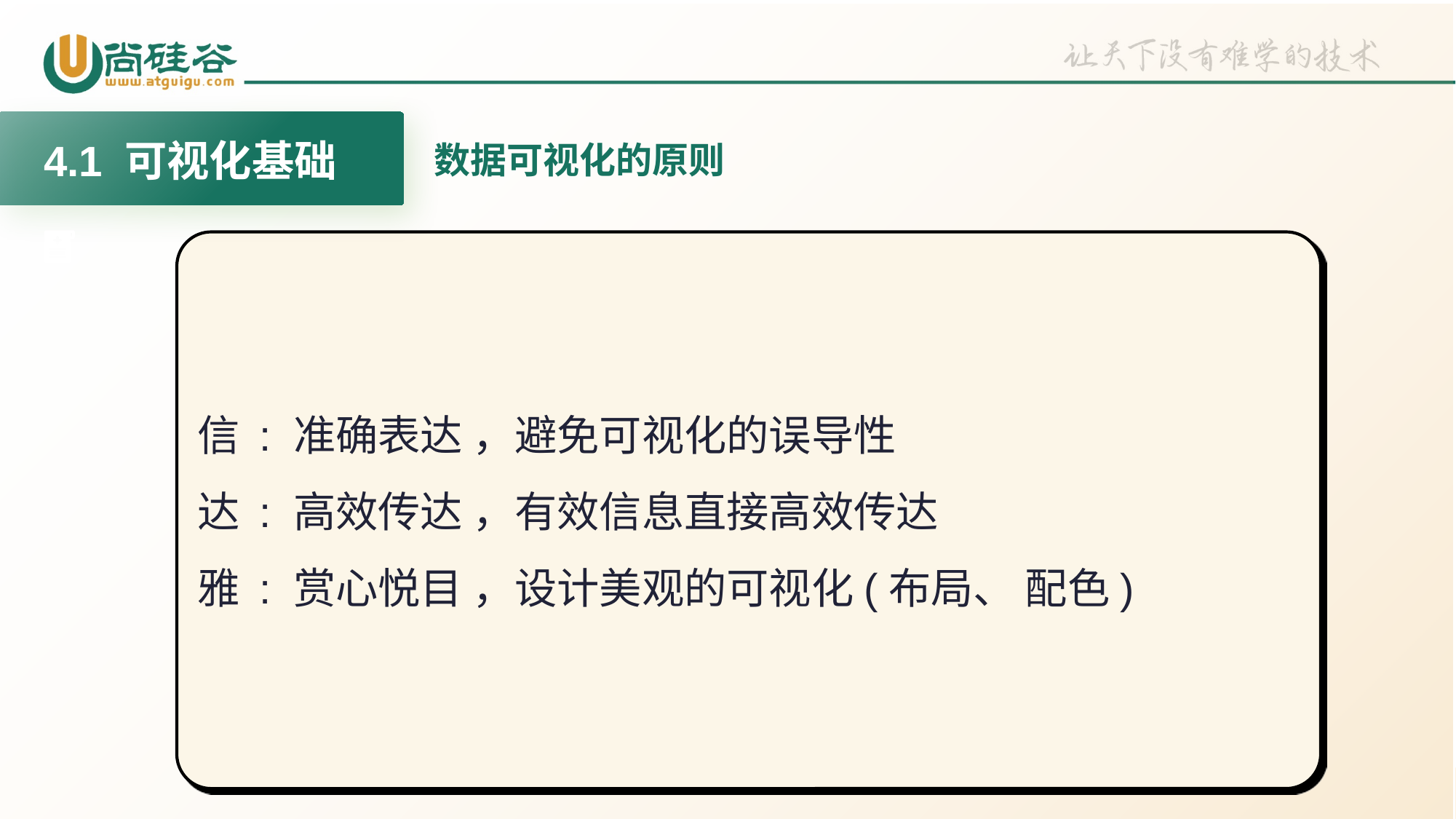

4.1 可视化基础

数据可视化的原则

信 : 准确表达 ，避免可视化的误导性
达 : 高效传达 ，有效信息直接高效传达
雅 : 赏心悦目 ，设计美观的可视化(布局、 配色)